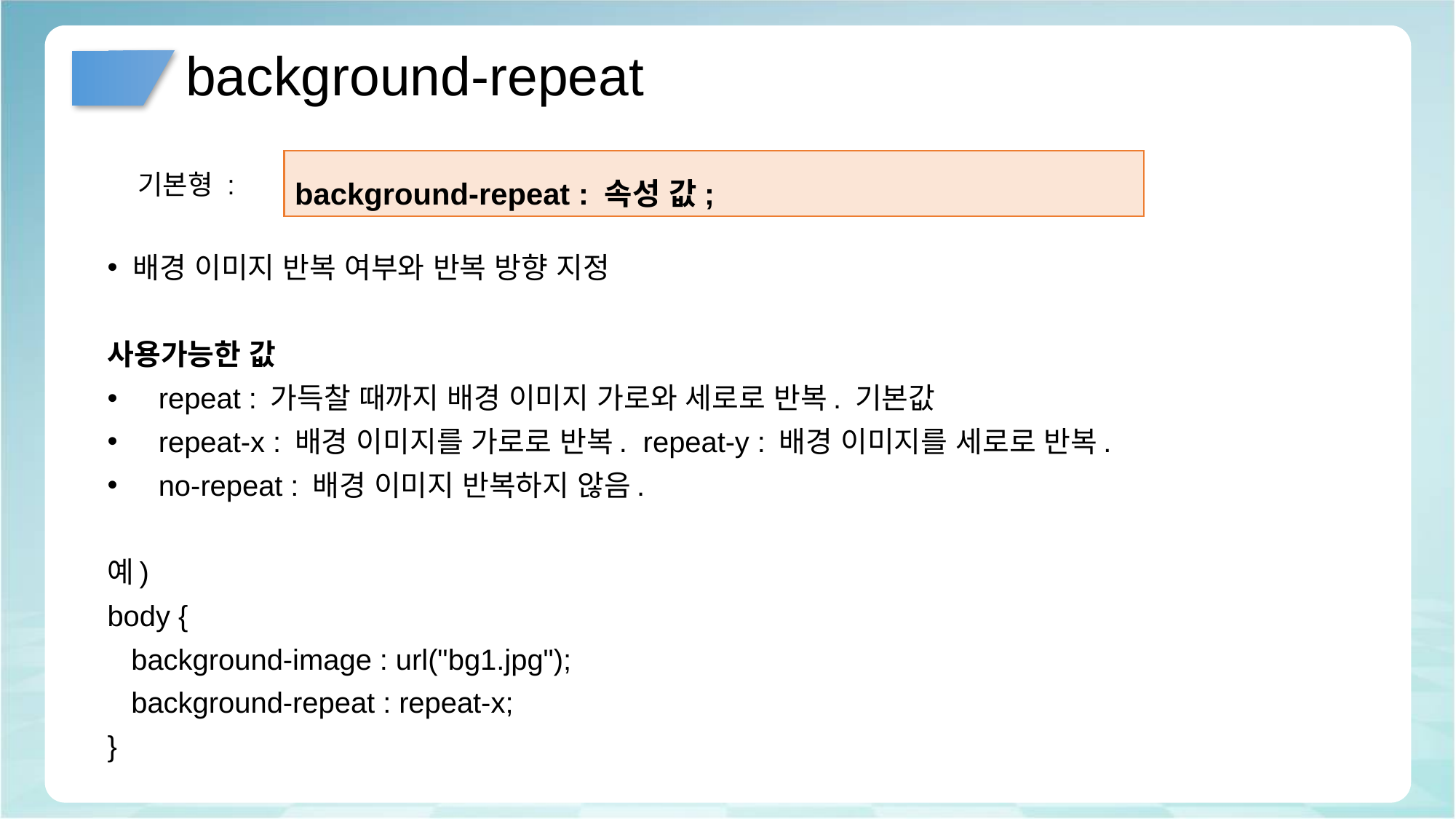

# background-repeat
background-repeat : 속성 값;
기본형 :
배경 이미지 반복 여부와 반복 방향 지정

사용가능한 값
repeat : 가득찰 때까지 배경 이미지 가로와 세로로 반복. 기본값
repeat-x : 배경 이미지를 가로로 반복.  repeat-y : 배경 이미지를 세로로 반복.
no-repeat : 배경 이미지 반복하지 않음.

예)
body {
   background-image : url("bg1.jpg");
   background-repeat : repeat-x;
}